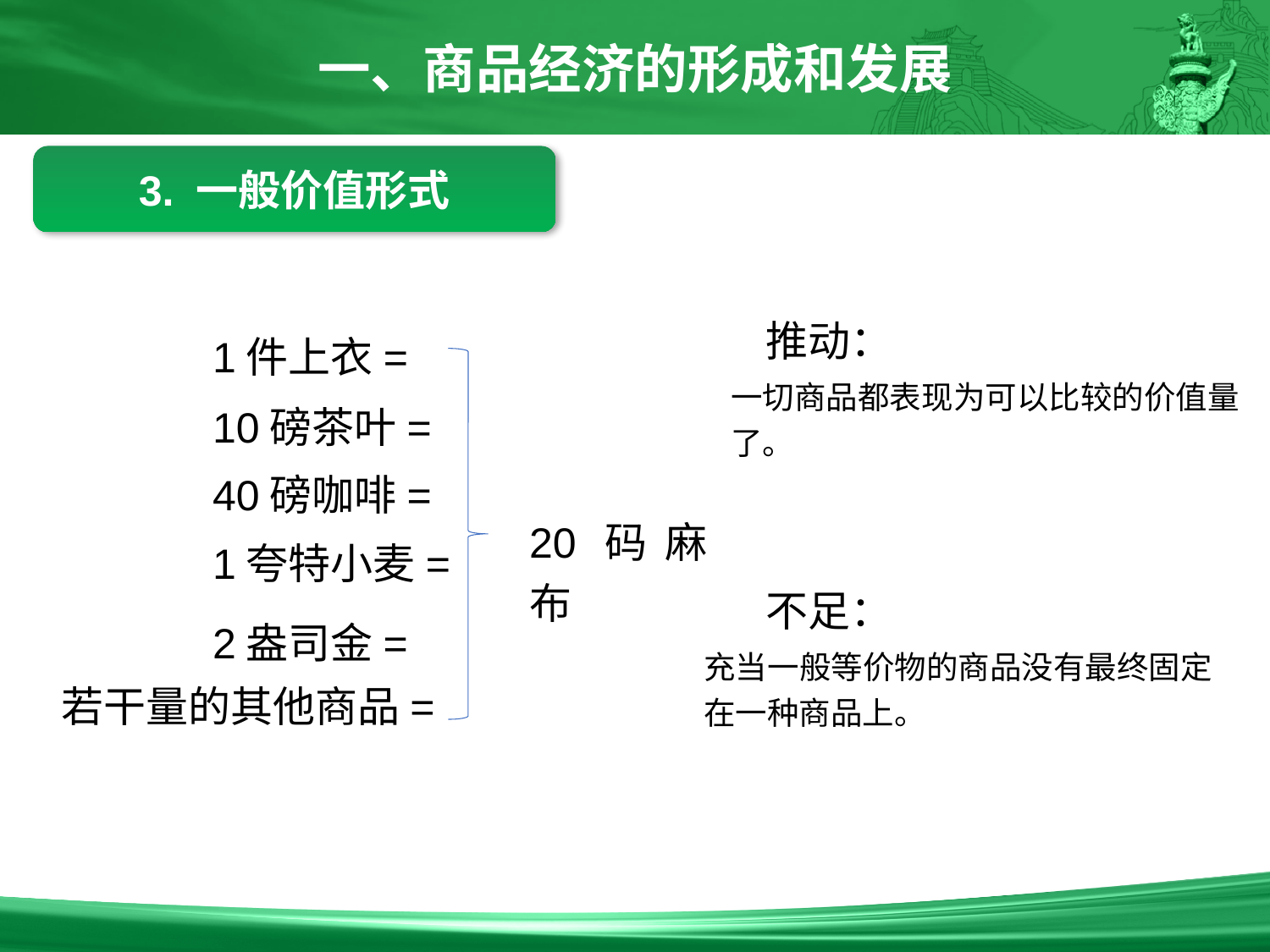

一、商品经济的形成和发展
3. 一般价值形式
推动：
1件上衣=

一切商品都表现为可以比较的价值量了。
10磅茶叶=
40磅咖啡=
20码麻布
1夸特小麦=
不足：
2盎司金=
充当一般等价物的商品没有最终固定在一种商品上。
若干量的其他商品=